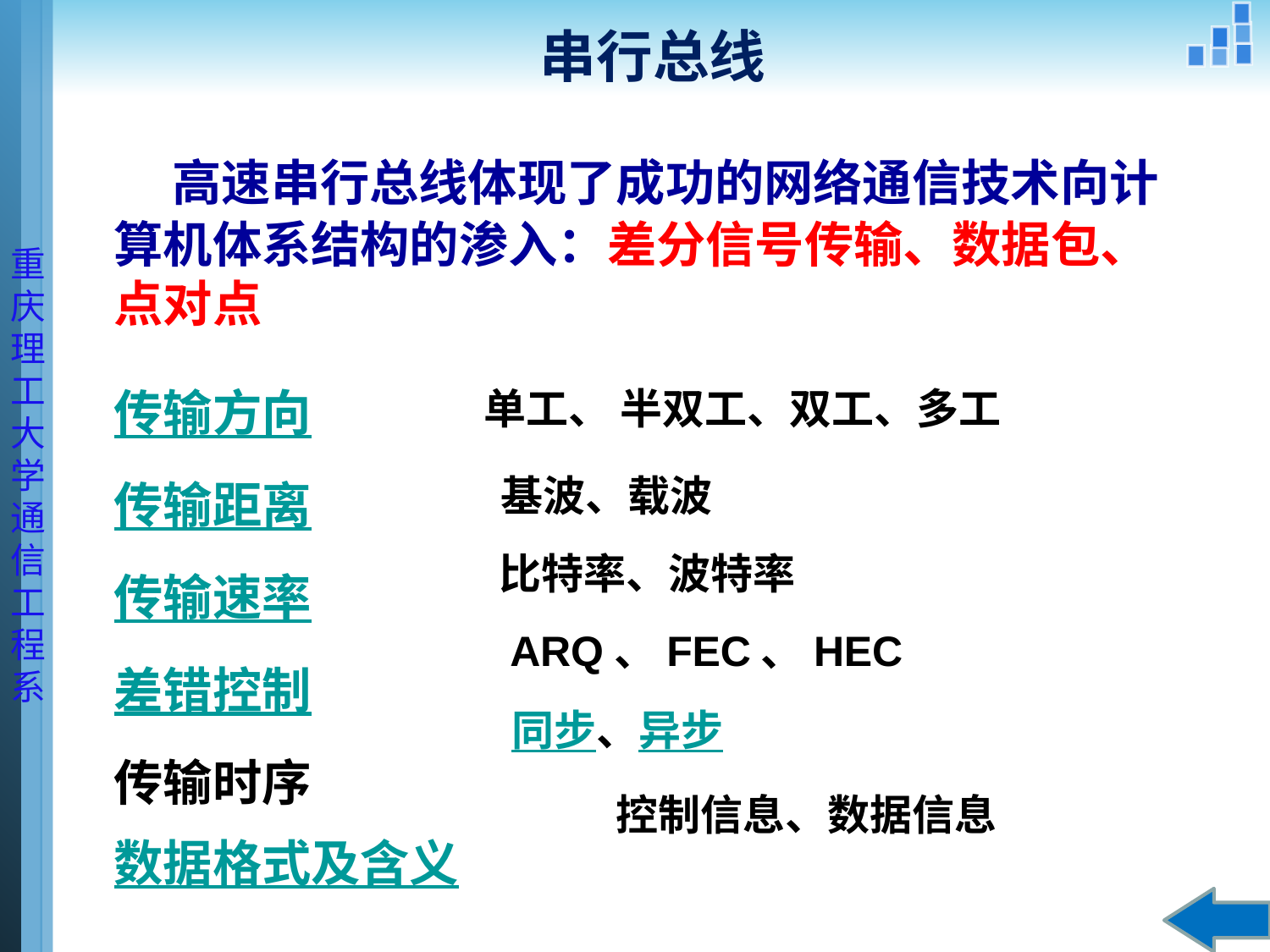

# 串行总线
   高速串行总线体现了成功的网络通信技术向计算机体系结构的渗入：差分信号传输、数据包、点对点

传输方向
传输距离
传输速率
差错控制
传输时序
数据格式及含义
单工、 半双工、双工、多工
基波、载波
比特率、波特率
ARQ、FEC、HEC
同步、异步
控制信息、数据信息